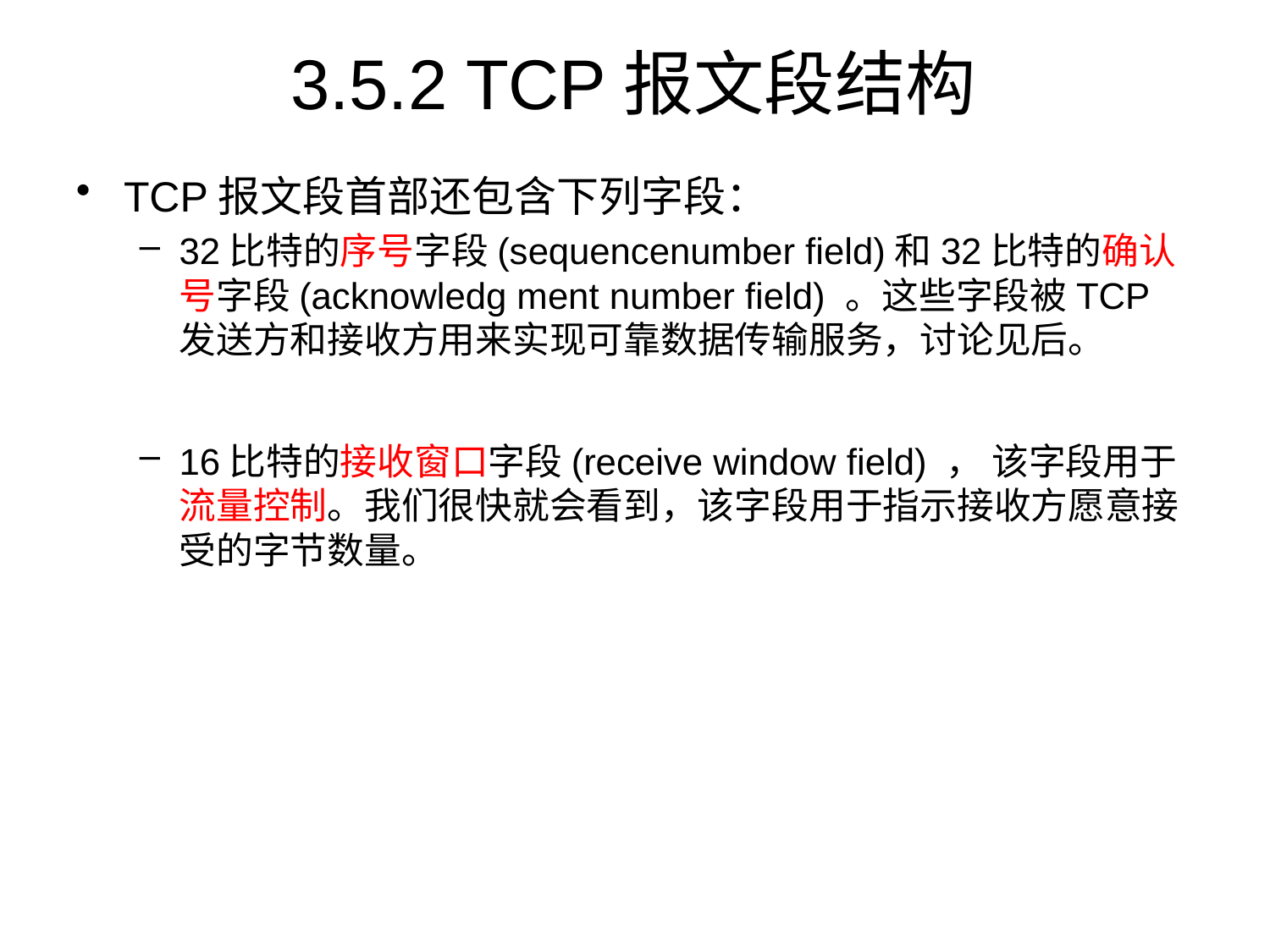

# 3.5.2 TCP报文段结构
TCP报文段首部还包含下列字段：
32比特的序号字段(sequencenumber field)和32比特的确认号字段(acknowledg ment number field) 。这些字段被TCP发送方和接收方用来实现可靠数据传输服务，讨论见后。

16比特的接收窗口字段(receive window field) ， 该字段用于流量控制。我们很快就会看到，该字段用于指示接收方愿意接受的字节数量。